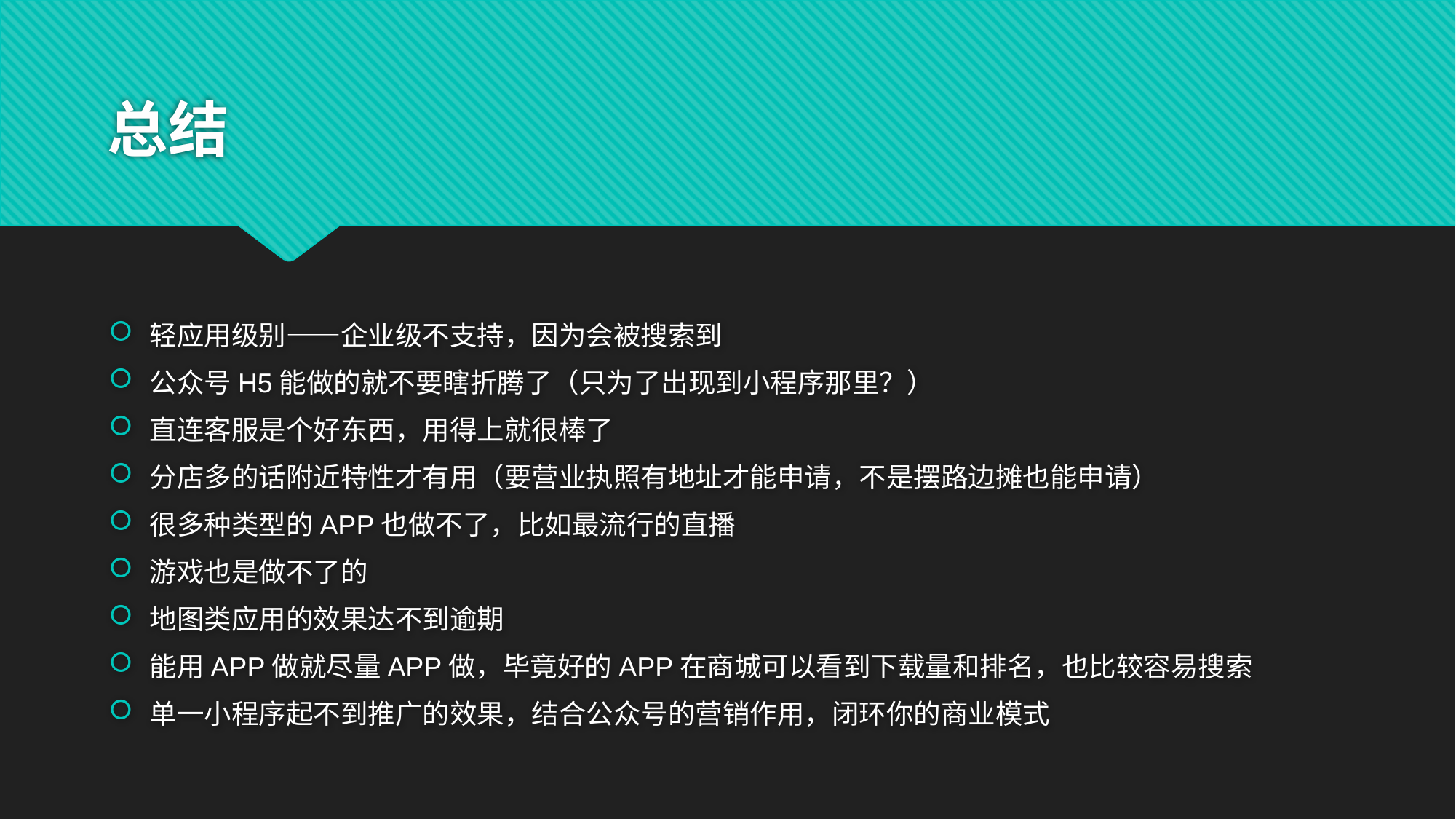

# 总结
轻应用级别——企业级不支持，因为会被搜索到
公众号H5能做的就不要瞎折腾了（只为了出现到小程序那里？）
直连客服是个好东西，用得上就很棒了
分店多的话附近特性才有用（要营业执照有地址才能申请，不是摆路边摊也能申请）
很多种类型的APP也做不了，比如最流行的直播
游戏也是做不了的
地图类应用的效果达不到逾期
能用APP做就尽量APP做，毕竟好的APP在商城可以看到下载量和排名，也比较容易搜索
单一小程序起不到推广的效果，结合公众号的营销作用，闭环你的商业模式